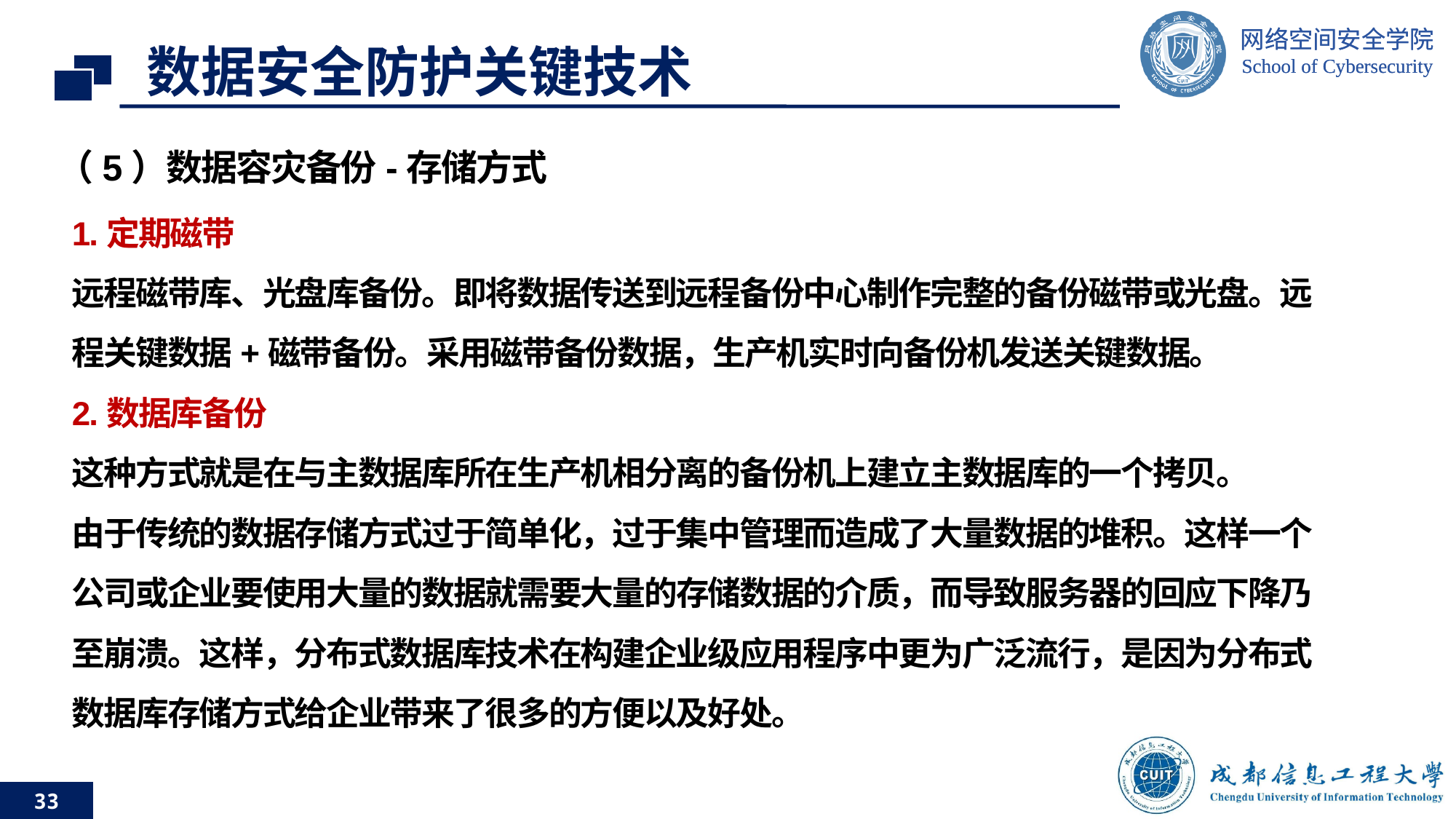

数据安全防护关键技术
（5）数据容灾备份-存储方式
1.定期磁带
远程磁带库、光盘库备份。即将数据传送到远程备份中心制作完整的备份磁带或光盘。远程关键数据+磁带备份。采用磁带备份数据，生产机实时向备份机发送关键数据。
2.数据库备份
这种方式就是在与主数据库所在生产机相分离的备份机上建立主数据库的一个拷贝。
由于传统的数据存储方式过于简单化，过于集中管理而造成了大量数据的堆积。这样一个公司或企业要使用大量的数据就需要大量的存储数据的介质，而导致服务器的回应下降乃至崩溃。这样，分布式数据库技术在构建企业级应用程序中更为广泛流行，是因为分布式数据库存储方式给企业带来了很多的方便以及好处。
33